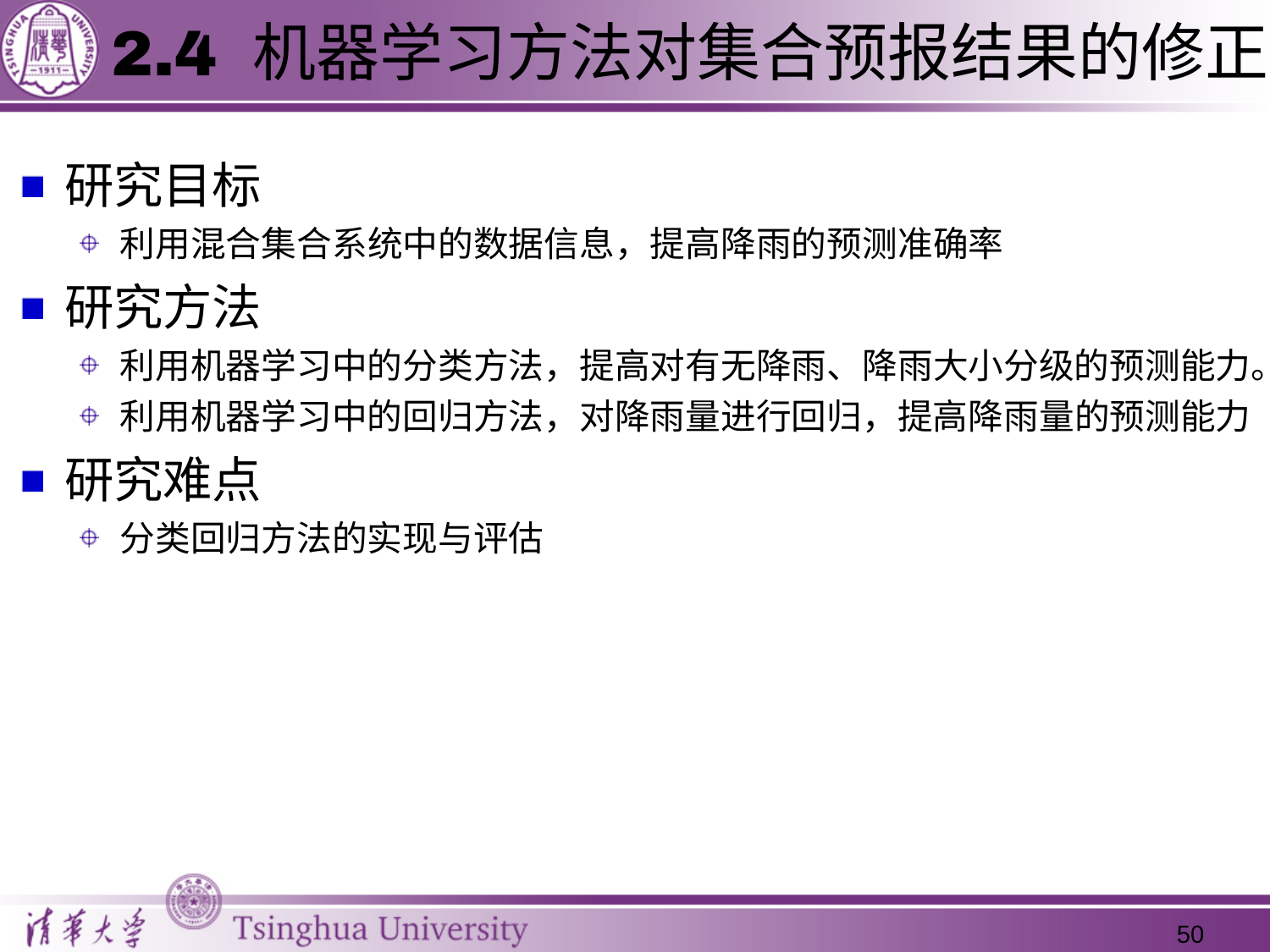

2.4 机器学习方法对集合预报结果的修正

研究目标
利用混合集合系统中的数据信息，提高降雨的预测准确率
研究方法
利用机器学习中的分类方法，提高对有无降雨、降雨大小分级的预测能力。
利用机器学习中的回归方法，对降雨量进行回归，提高降雨量的预测能力
研究难点
分类回归方法的实现与评估
50